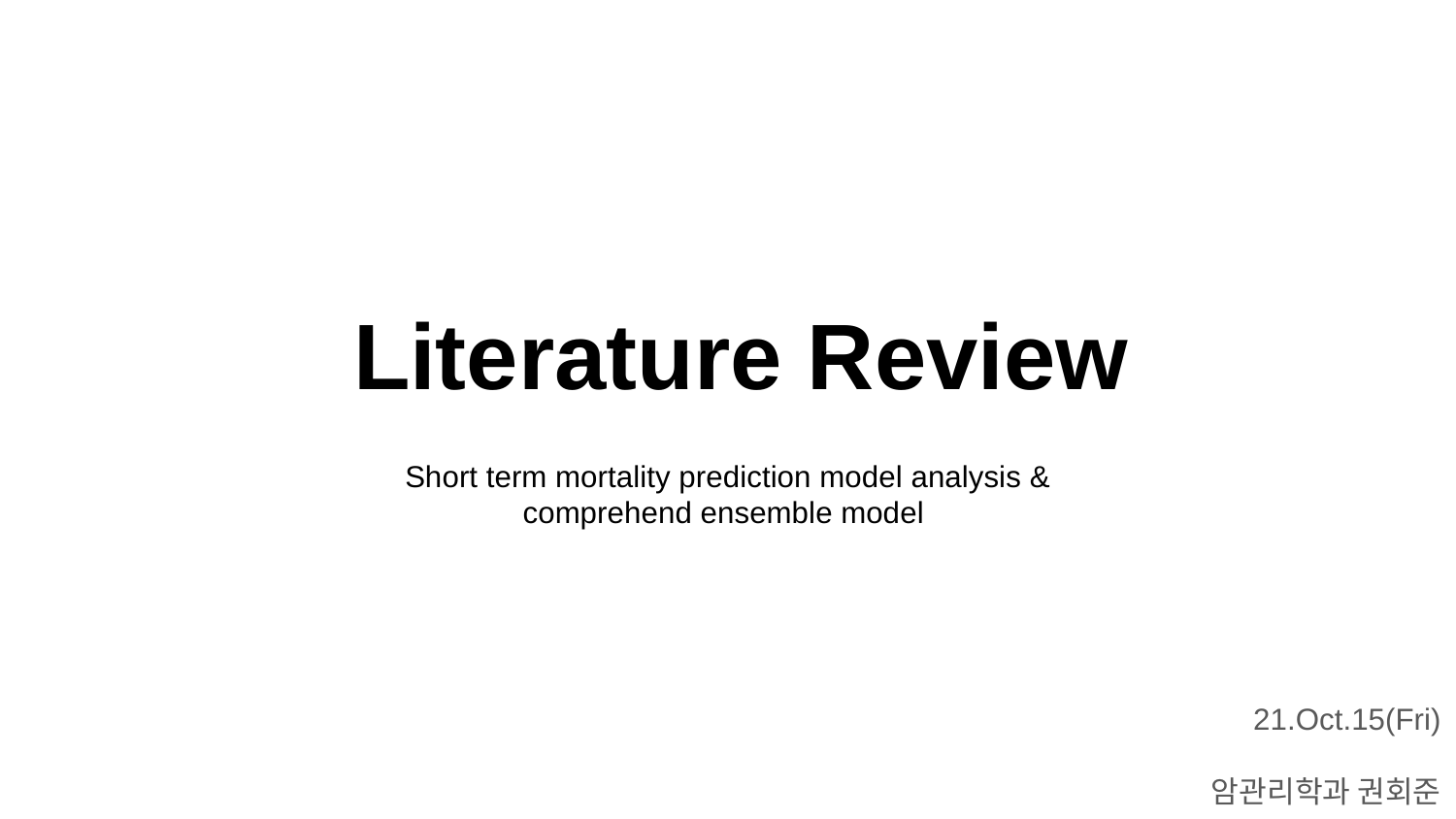

# Literature Review
Short term mortality prediction model analysis &
comprehend ensemble model

21.Oct.15(Fri)

암관리학과 권회준